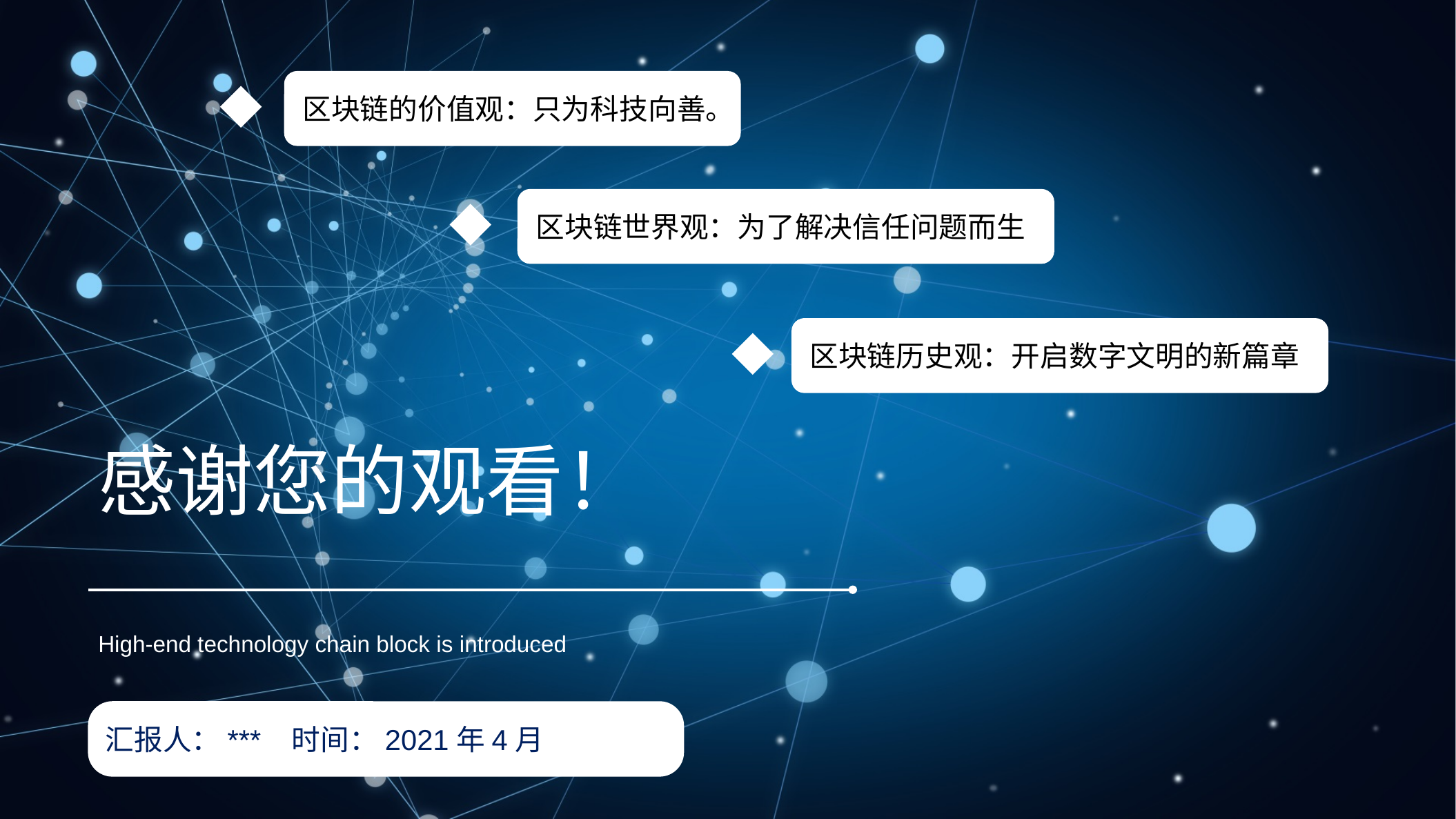

区块链的价值观：只为科技向善。

区块链世界观：为了解决信任问题而生

区块链历史观：开启数字文明的新篇章

感谢您的观看！
High-end technology chain block is introduced
汇报人：***   时间：2021年4月